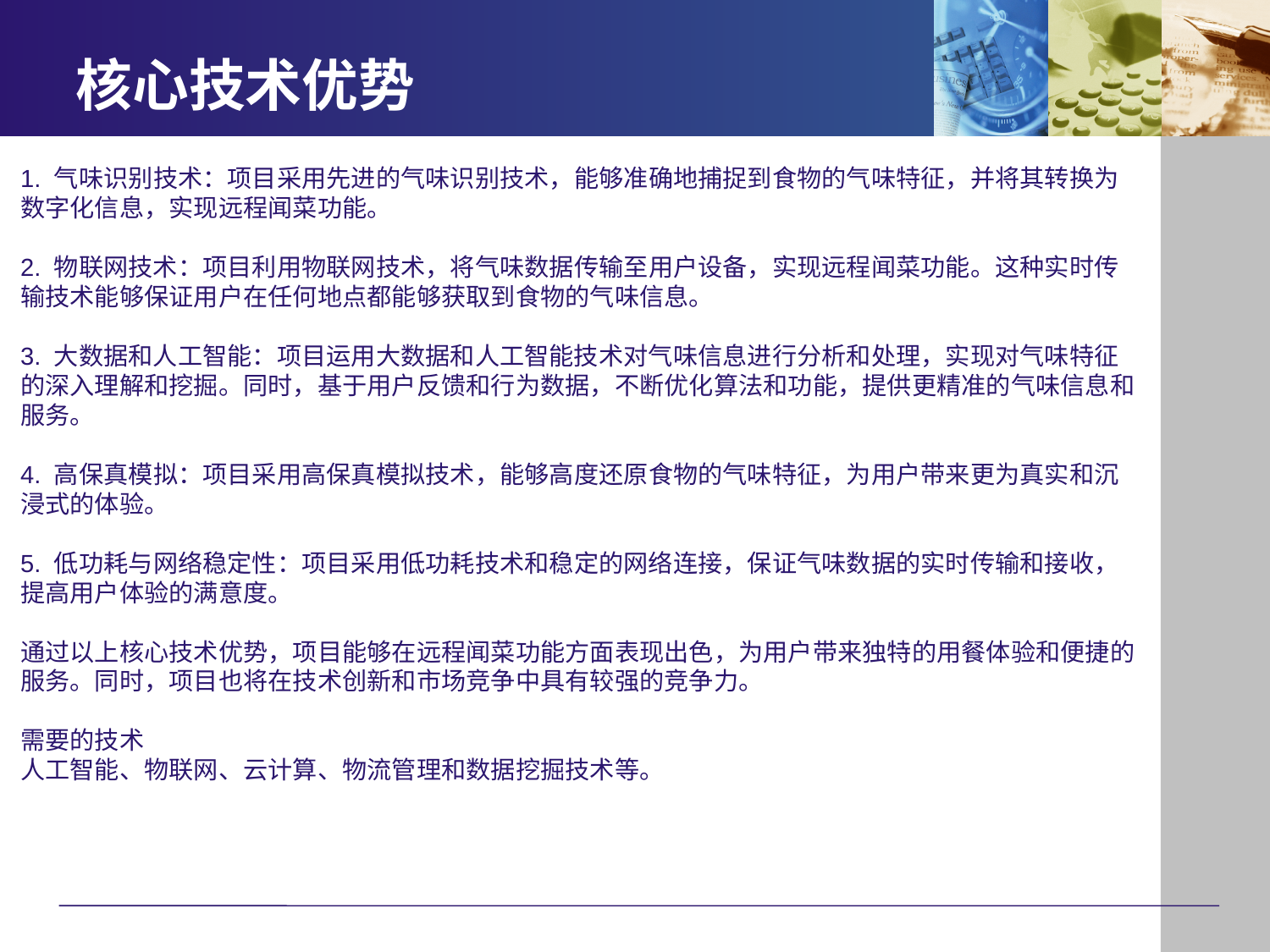

# 核心技术优势
1. 气味识别技术：项目采用先进的气味识别技术，能够准确地捕捉到食物的气味特征，并将其转换为数字化信息，实现远程闻菜功能。

2. 物联网技术：项目利用物联网技术，将气味数据传输至用户设备，实现远程闻菜功能。这种实时传输技术能够保证用户在任何地点都能够获取到食物的气味信息。

3. 大数据和人工智能：项目运用大数据和人工智能技术对气味信息进行分析和处理，实现对气味特征的深入理解和挖掘。同时，基于用户反馈和行为数据，不断优化算法和功能，提供更精准的气味信息和服务。

4. 高保真模拟：项目采用高保真模拟技术，能够高度还原食物的气味特征，为用户带来更为真实和沉浸式的体验。

5. 低功耗与网络稳定性：项目采用低功耗技术和稳定的网络连接，保证气味数据的实时传输和接收，提高用户体验的满意度。

通过以上核心技术优势，项目能够在远程闻菜功能方面表现出色，为用户带来独特的用餐体验和便捷的服务。同时，项目也将在技术创新和市场竞争中具有较强的竞争力。

需要的技术
人工智能、物联网、云计算、物流管理和数据挖掘技术等。